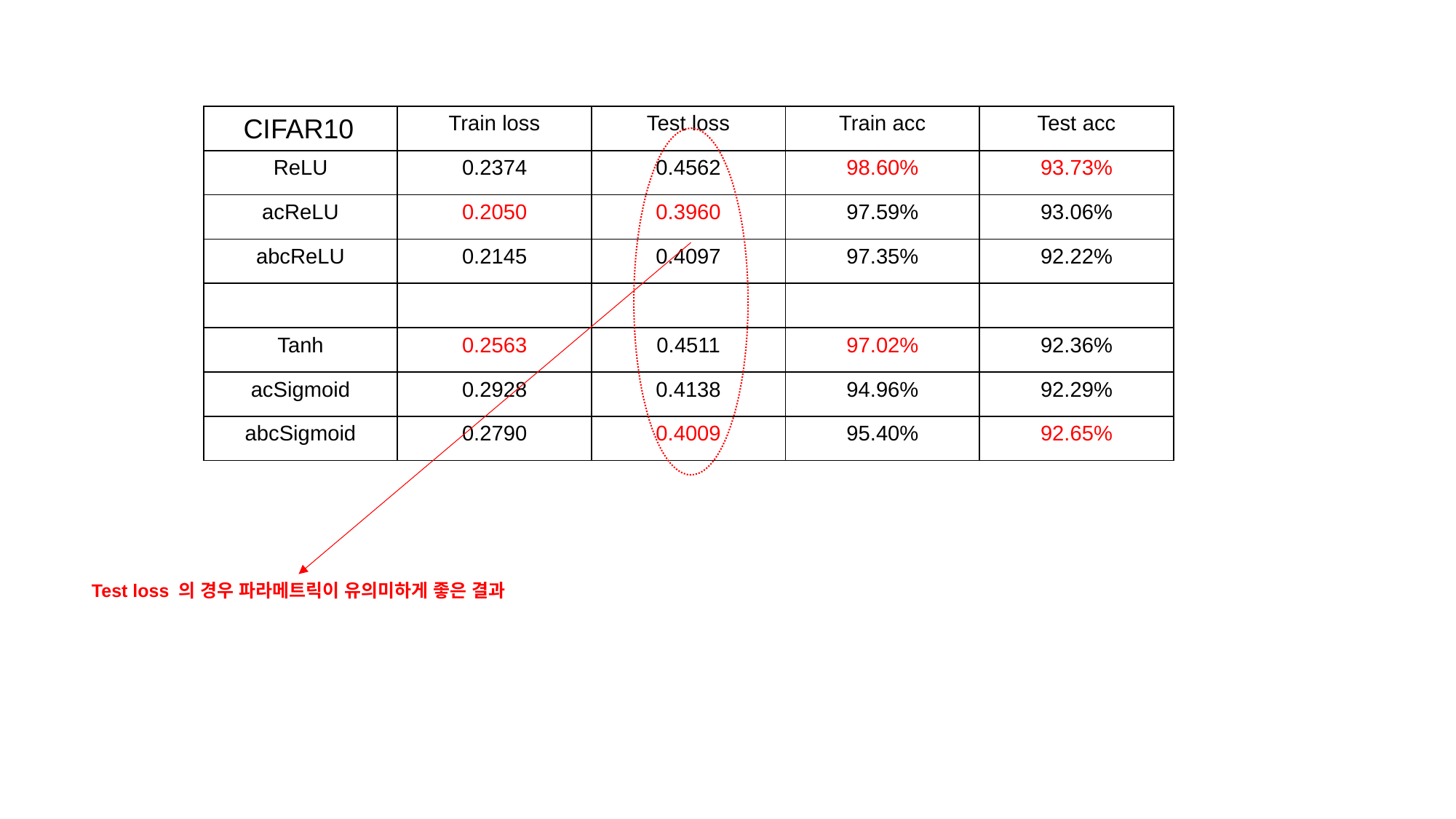

|  | Train loss | Test loss | Train acc | Test acc |
| --- | --- | --- | --- | --- |
| ReLU | 0.2374 | 0.4562 | 98.60% | 93.73% |
| acReLU | 0.2050 | 0.3960 | 97.59% | 93.06% |
| abcReLU | 0.2145 | 0.4097 | 97.35% | 92.22% |
|  |  |  |  |  |
| Tanh | 0.2563 | 0.4511 | 97.02% | 92.36% |
| acSigmoid | 0.2928 | 0.4138 | 94.96% | 92.29% |
| abcSigmoid | 0.2790 | 0.4009 | 95.40% | 92.65% |
CIFAR10

Test loss 의 경우 파라메트릭이 유의미하게 좋은 결과